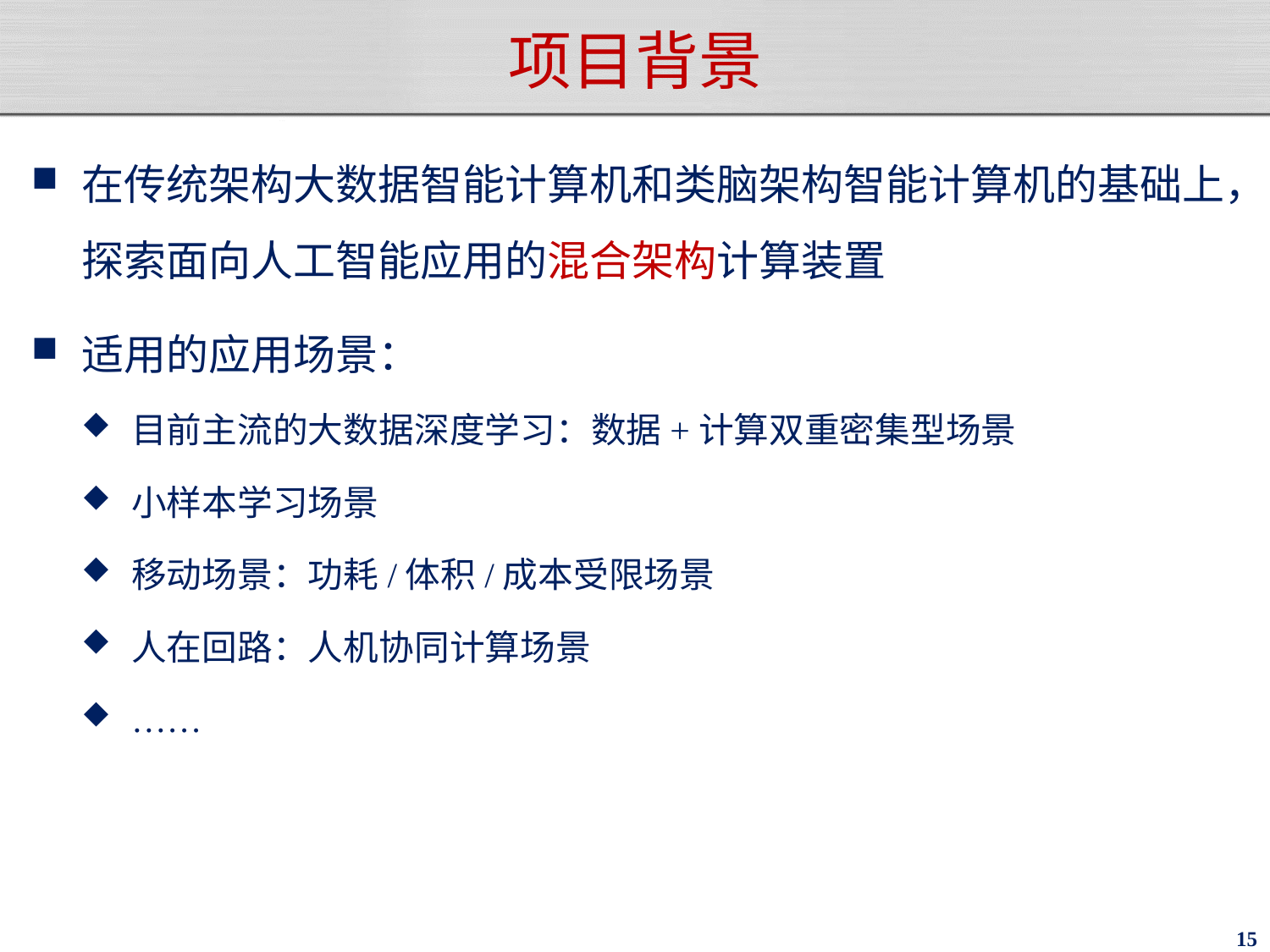

# 项目背景
在传统架构大数据智能计算机和类脑架构智能计算机的基础上，探索面向人工智能应用的混合架构计算装置
适用的应用场景：
目前主流的大数据深度学习：数据+计算双重密集型场景
小样本学习场景
移动场景：功耗/体积/成本受限场景
人在回路：人机协同计算场景
……
15